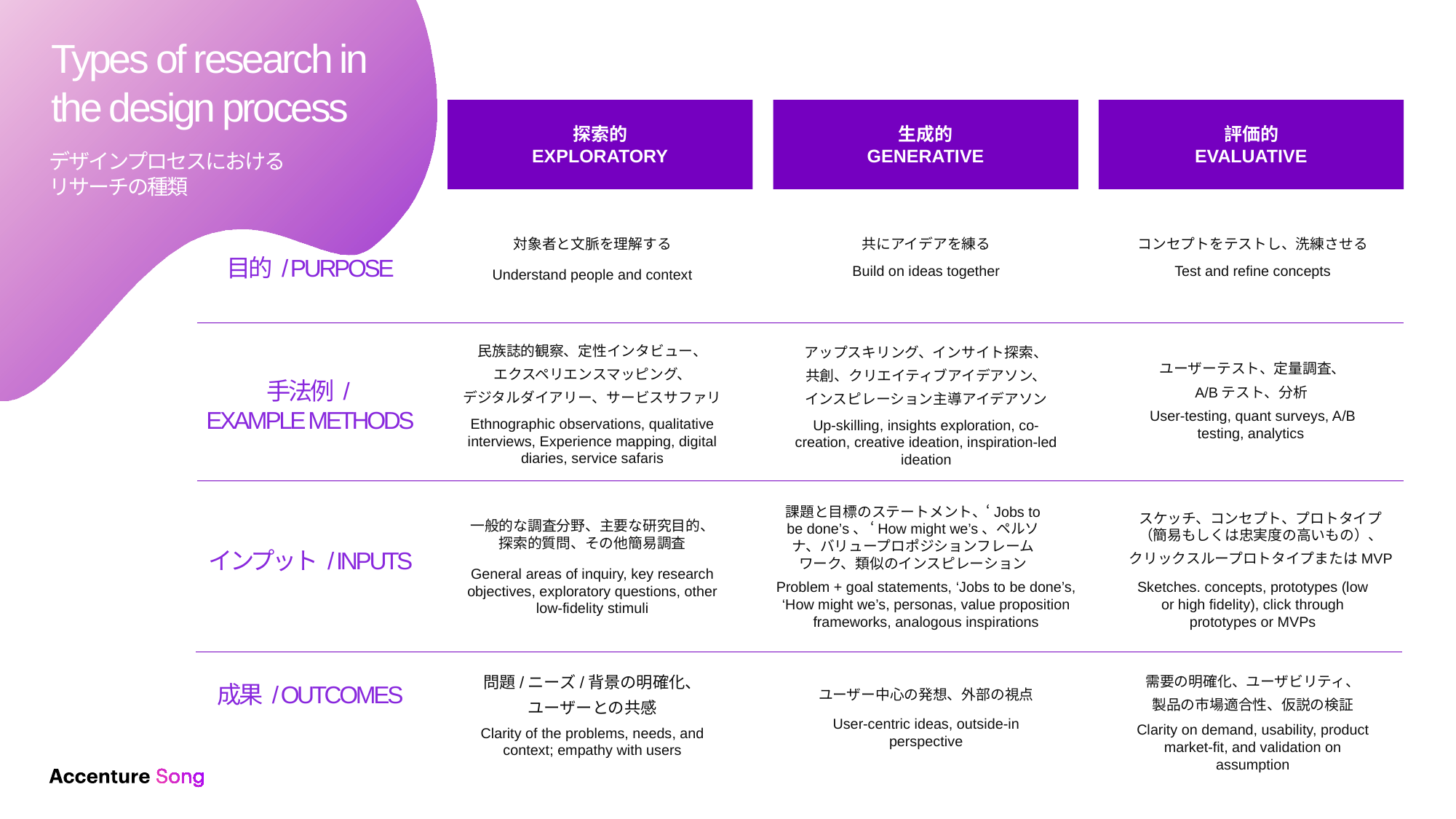

# Types of research in the design process
評価的
EVALUATIVE
探索的
EXPLORATORY
生成的
GENERATIVE
デザインプロセスにおける
リサーチの種類
対象者と文脈を理解する
共にアイデアを練る
コンセプトをテストし、洗練させる
目的 / PURPOSE
Build on ideas together
Test and refine concepts
Understand people and context
民族誌的観察、定性インタビュー、
エクスペリエンスマッピング、
デジタルダイアリー、サービスサファリ
アップスキリング、インサイト探索、
共創、クリエイティブアイデアソン、
インスピレーション主導アイデアソン
ユーザーテスト、定量調査、
A/Bテスト、分析
手法例 /
EXAMPLE METHODS
User-testing, quant surveys, A/B testing, analytics
Ethnographic observations, qualitative interviews, Experience mapping, digital diaries, service safaris
Up-skilling, insights exploration, co-creation, creative ideation, inspiration-led ideation
課題と目標のステートメント、‘Jobs to be done’s、 ‘How might we’s、ペルソナ、バリュープロポジションフレームワーク、類似のインスピレーション
スケッチ、コンセプト、プロトタイプ（簡易もしくは忠実度の高いもの）、
クリックスループロトタイプまたはMVP
一般的な調査分野、主要な研究目的、探索的質問、その他簡易調査
インプット / INPUTS
General areas of inquiry, key research objectives, exploratory questions, other low-fidelity stimuli
Problem + goal statements, ‘Jobs to be done’s, ‘How might we’s, personas, value proposition frameworks, analogous inspirations
Sketches. concepts, prototypes (low or high fidelity), click through prototypes or MVPs
問題/ニーズ/背景の明確化、
ユーザーとの共感
需要の明確化、ユーザビリティ、
製品の市場適合性、仮説の検証
成果 / OUTCOMES
ユーザー中心の発想、外部の視点
User-centric ideas, outside-in perspective
Clarity on demand, usability, product market-fit, and validation on assumption
Clarity of the problems, needs, and context; empathy with users